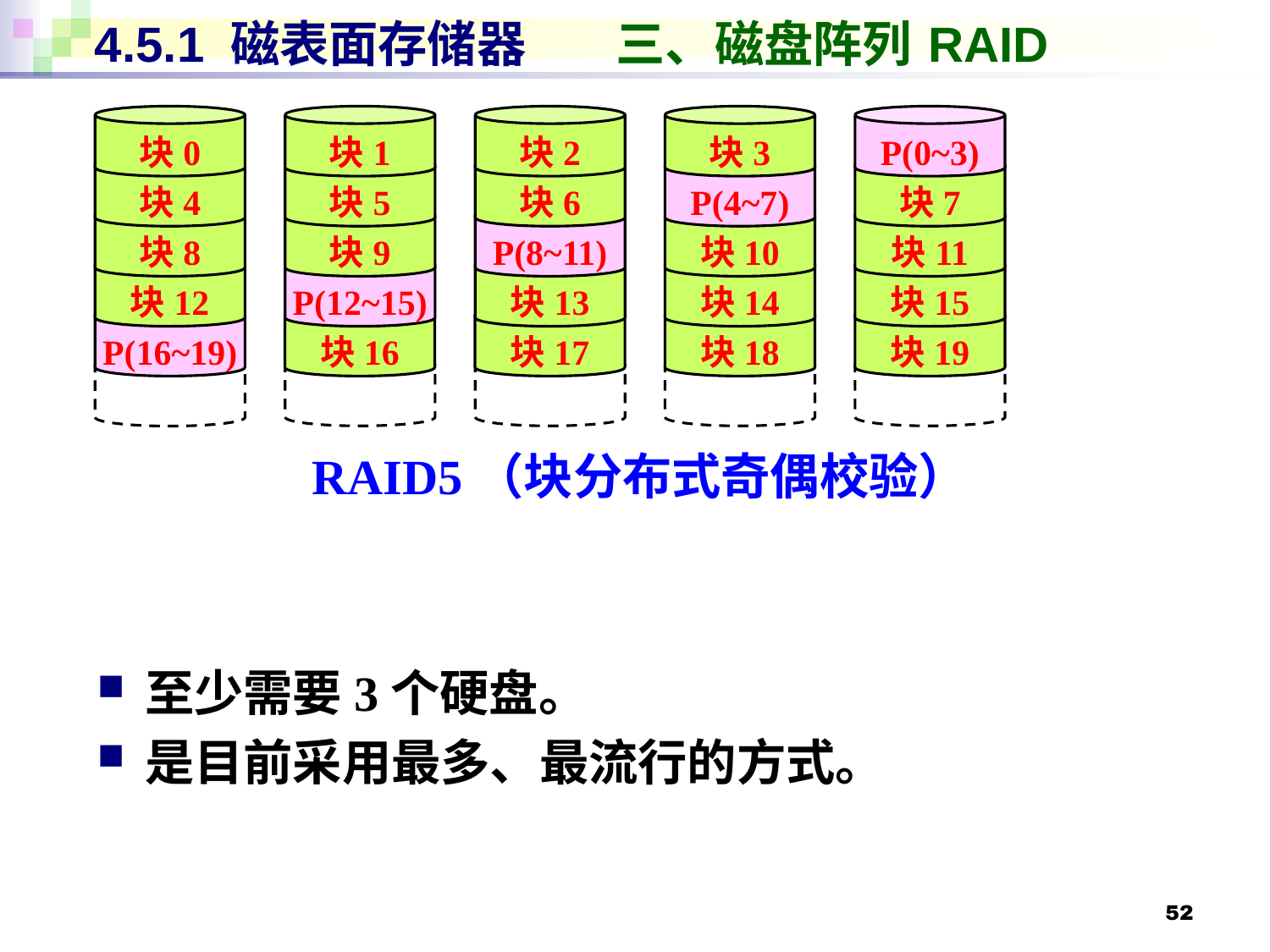

# 4.5.1 磁表面存储器        三、磁盘阵列 RAID
块0
块1
块2
块3
P(0~3)
块4
块5
块6
P(4~7)
块7
块8
块9
P(8~11)
块10
块11
块12
P(12~15)
块13
块14
块15
P(16~19)
块16
块17
块18
块19

RAID5（块分布式奇偶校验）
至少需要3个硬盘。
是目前采用最多、最流行的方式。
52